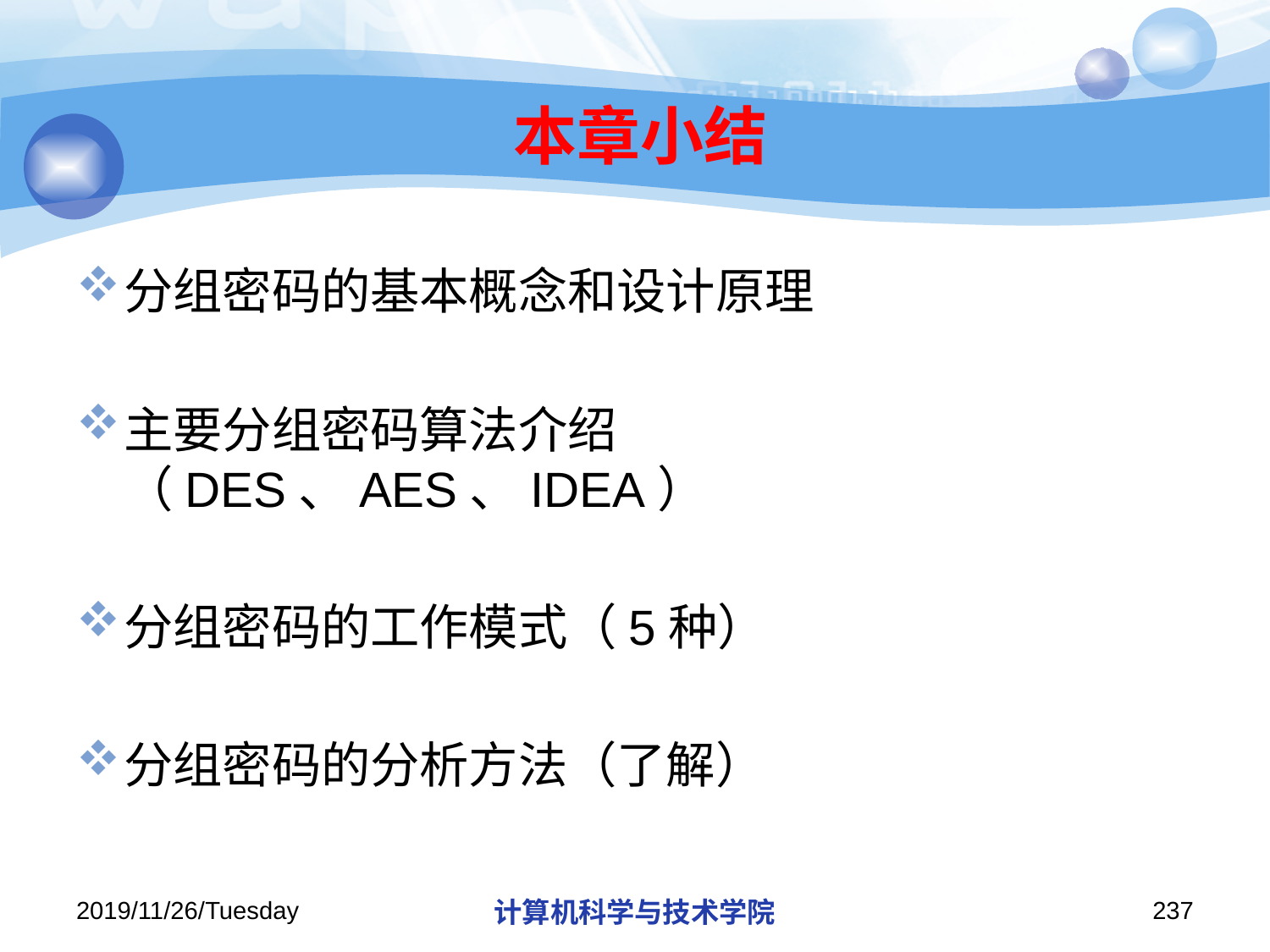

# 本章小结
分组密码的基本概念和设计原理

主要分组密码算法介绍（DES、AES、IDEA）

分组密码的工作模式（5种）

分组密码的分析方法（了解）
2019/11/26/Tuesday
计算机科学与技术学院
237